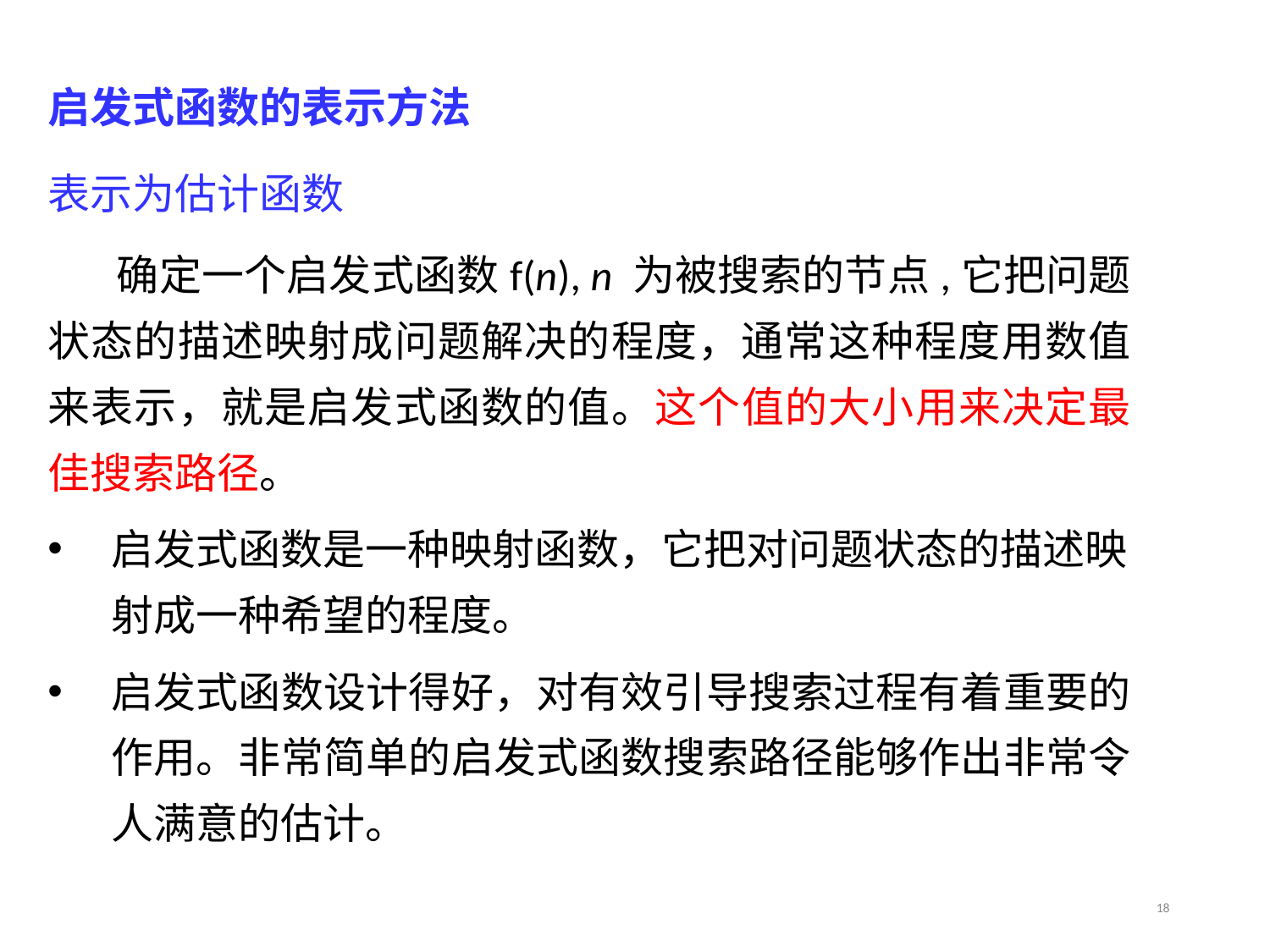

启发式函数的表示方法
表示为估计函数
      确定一个启发式函数f(n), n 为被搜索的节点,它把问题状态的描述映射成问题解决的程度，通常这种程度用数值来表示，就是启发式函数的值。这个值的大小用来决定最佳搜索路径。
启发式函数是一种映射函数，它把对问题状态的描述映射成一种希望的程度。
启发式函数设计得好，对有效引导搜索过程有着重要的作用。非常简单的启发式函数搜索路径能够作出非常令人满意的估计。
18